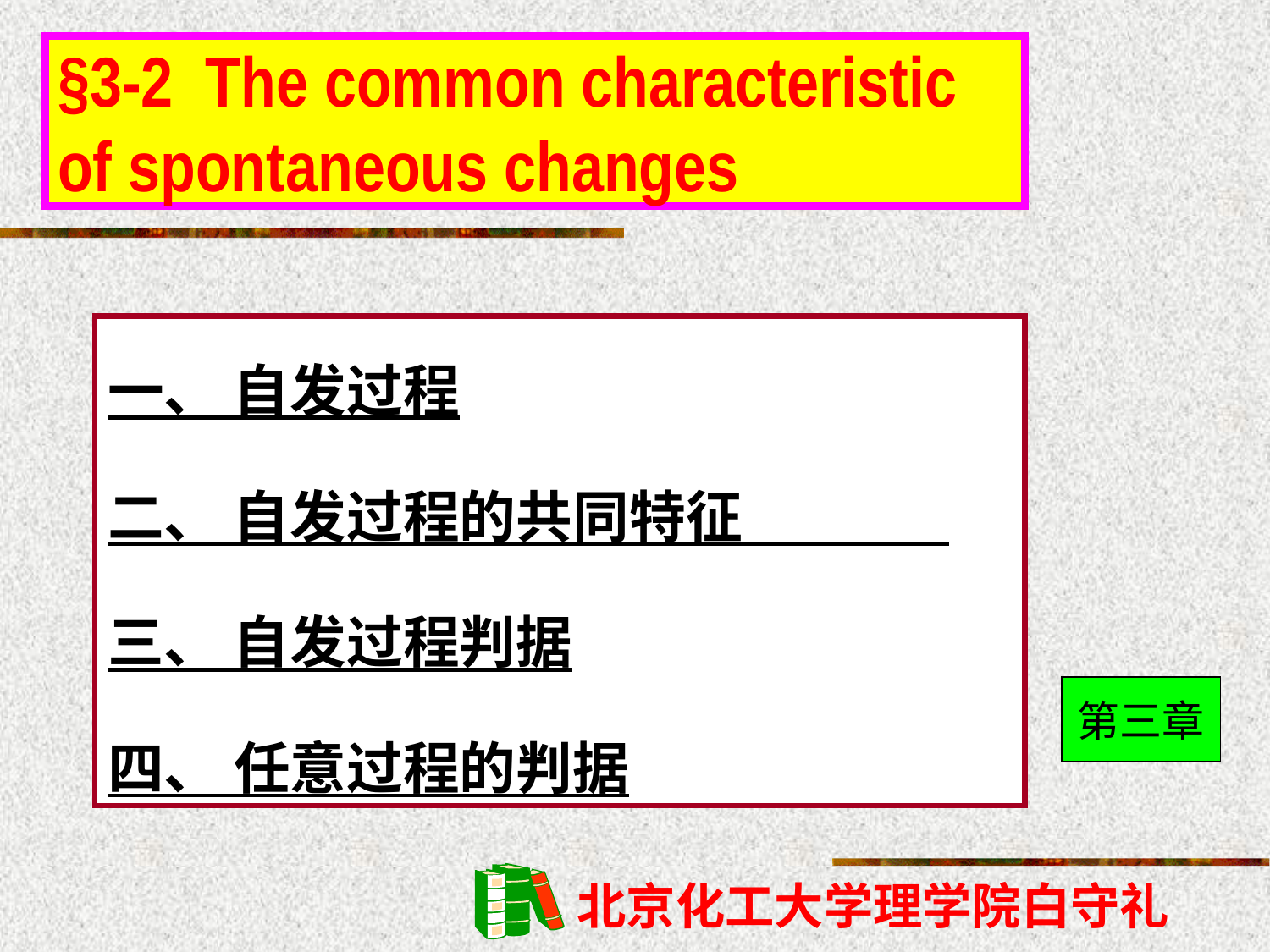

# §3-2  The common characteristic of spontaneous changes
一、 自发过程
二、 自发过程的共同特征
三、 自发过程判据
四、 任意过程的判据
第三章